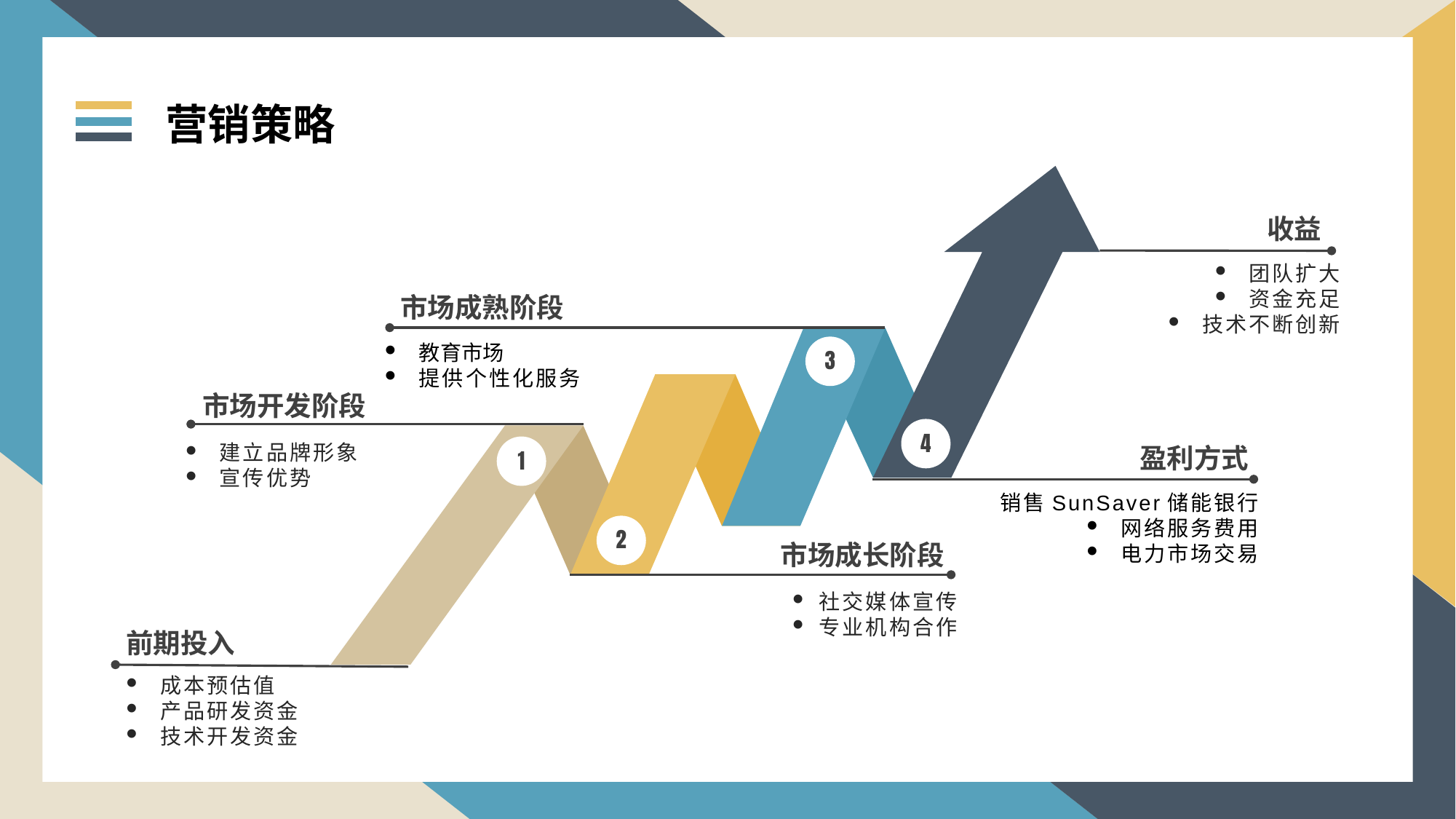

营销策略

收益
团队扩大
资金充足
技术不断创新

市场成熟阶段
教育市场
提供个性化服务

3

市场开发阶段
建立品牌形象
宣传优势
4

盈利方式
销售SunSaver储能银行
网络服务费用
电力市场交易
1
2
市场成长阶段
 社交媒体宣传
 专业机构合作
前期投入
成本预估值
产品研发资金
技术开发资金